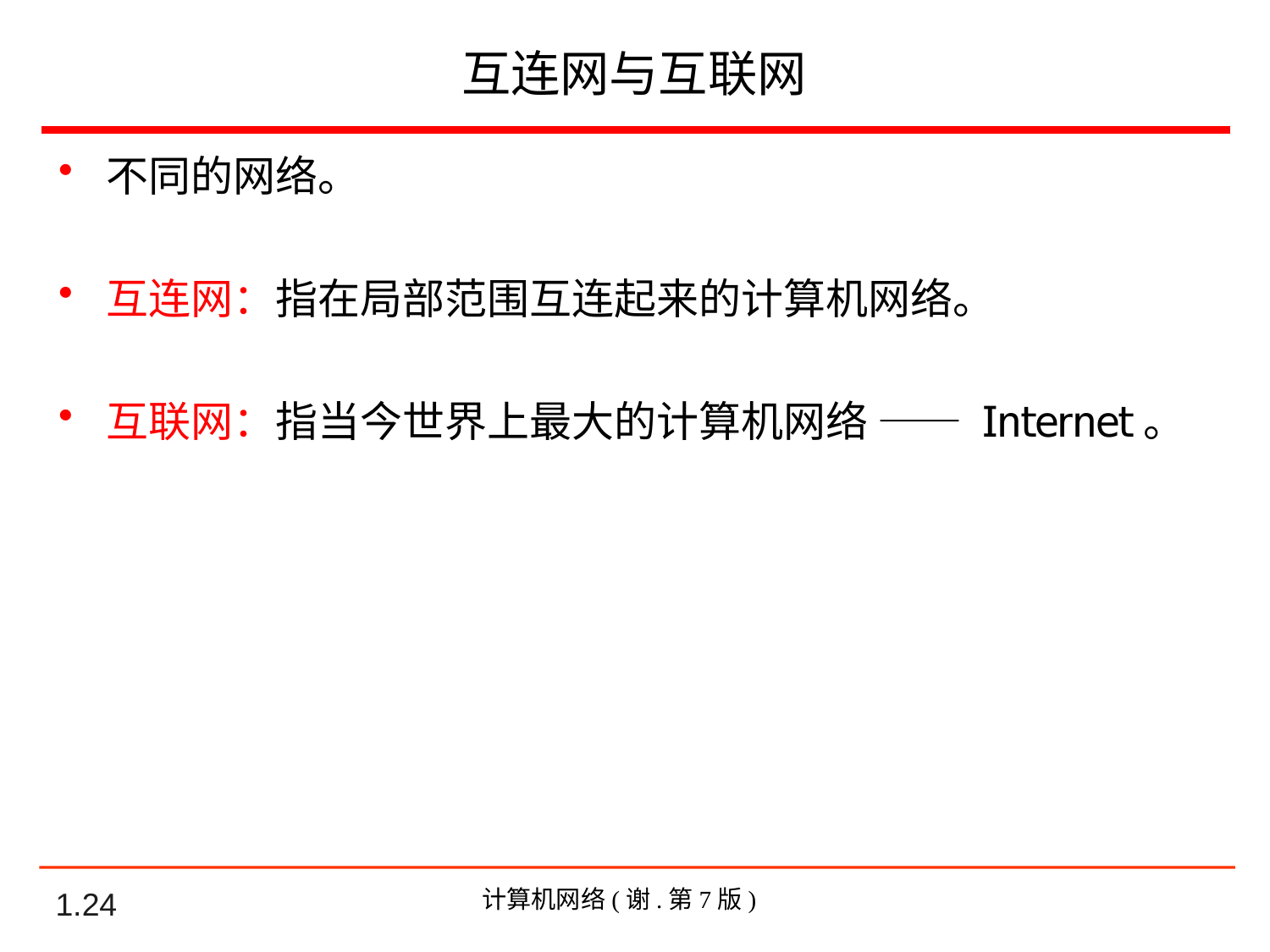

# 互连网与互联网
不同的网络。

互连网：指在局部范围互连起来的计算机网络。

互联网：指当今世界上最大的计算机网络 —— Internet。